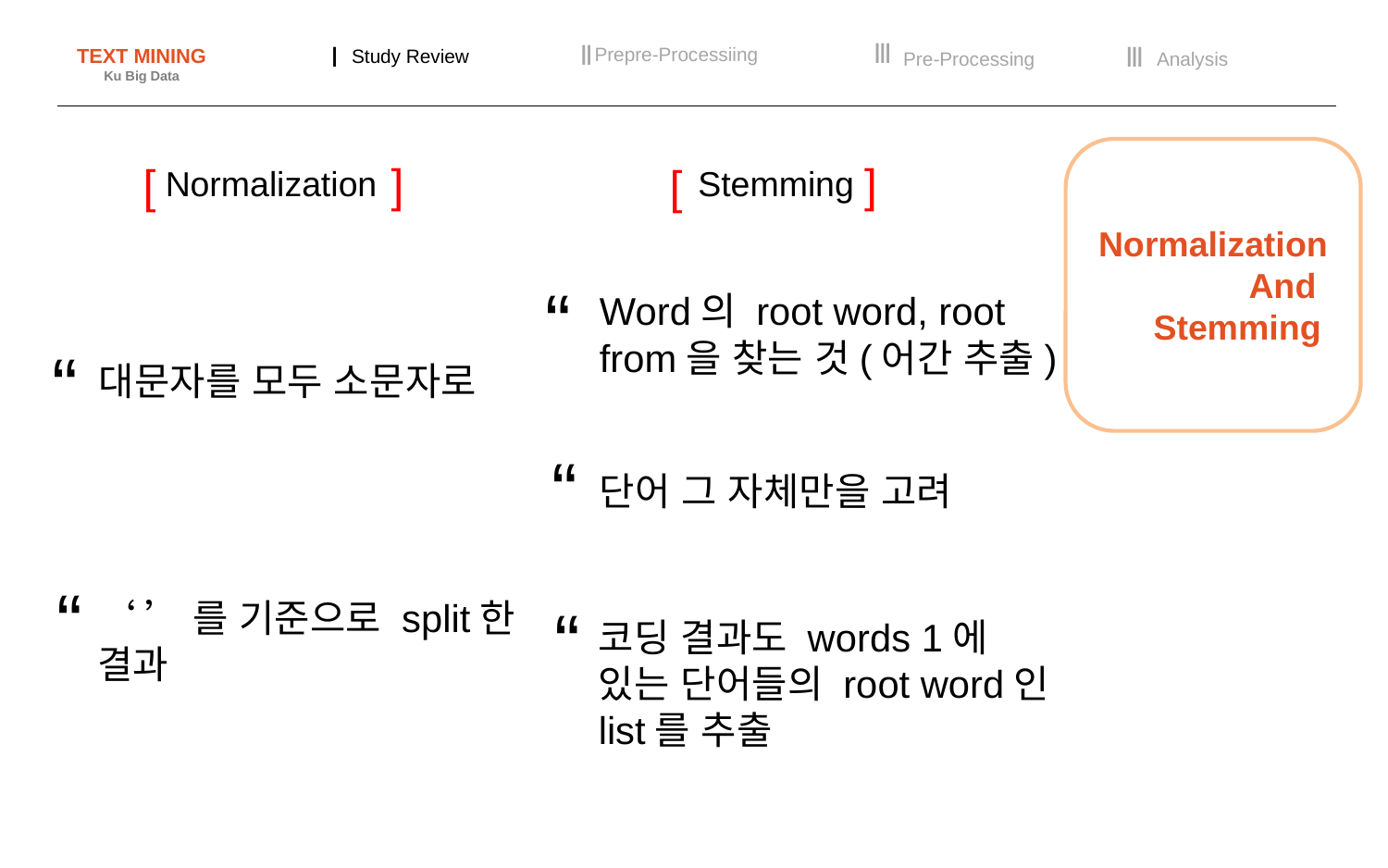

Ⅲ
Pre-Processing
Ⅱ
Prepre-Processiing
Ⅰ
Study Review
Ⅲ
Analysis
TEXT MINING
Ku Big Data
Normalization
	And
     Stemming
]
Normalization
[
]
[
Stemming
“
Word의 root word, root from을 찾는 것(어간 추출)
“
대문자를 모두 소문자로
“
단어 그 자체만을 고려
“
‘ ’를 기준으로 split한 결과
“
코딩 결과도 words 1에 있는 단어들의 root word인 list를 추출